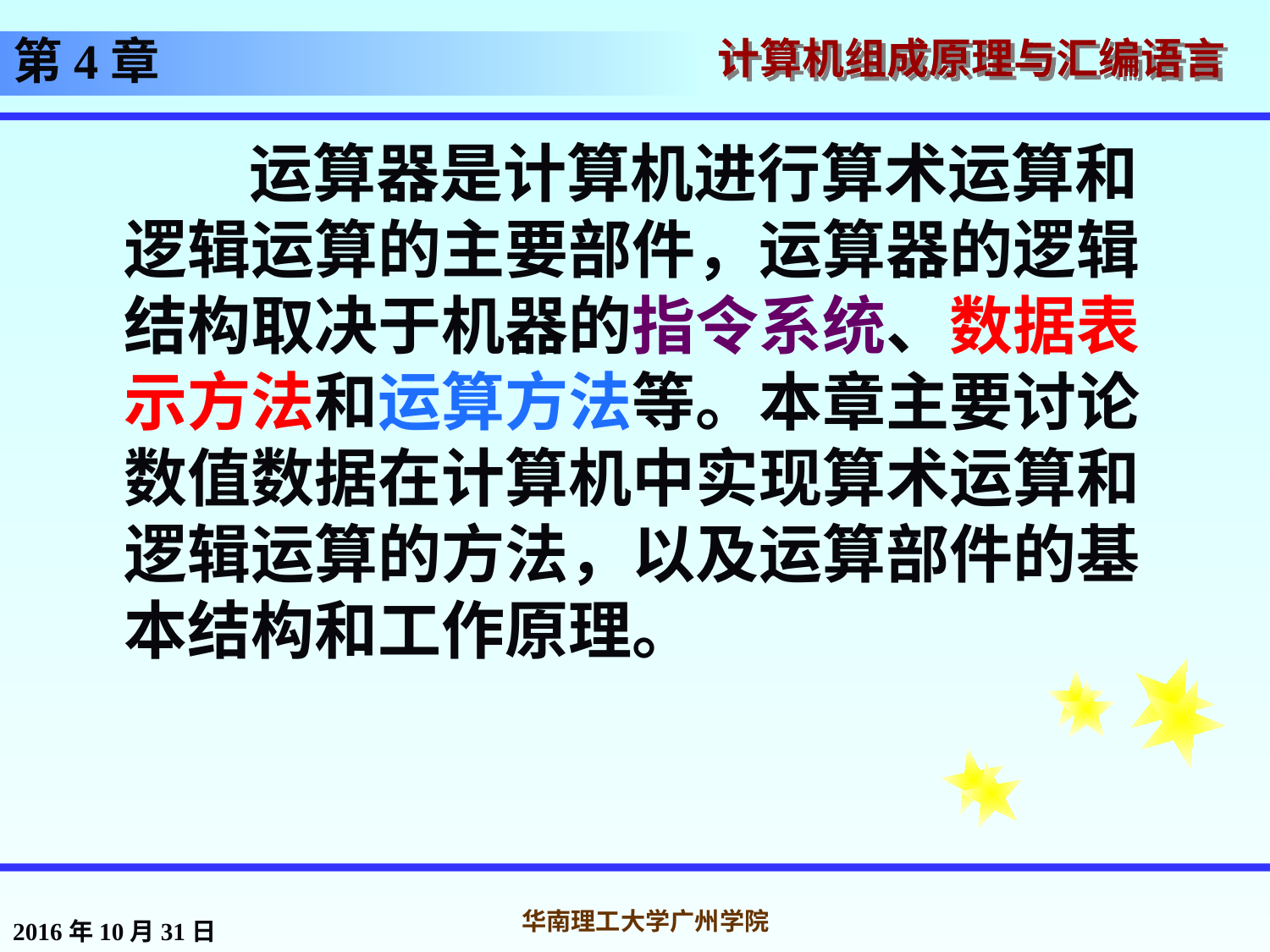

第4章
           运算器是计算机进行算术运算和逻辑运算的主要部件，运算器的逻辑结构取决于机器的指令系统、数据表示方法和运算方法等。本章主要讨论数值数据在计算机中实现算术运算和逻辑运算的方法，以及运算部件的基本结构和工作原理。
2016年10月31日
华南理工大学广州学院